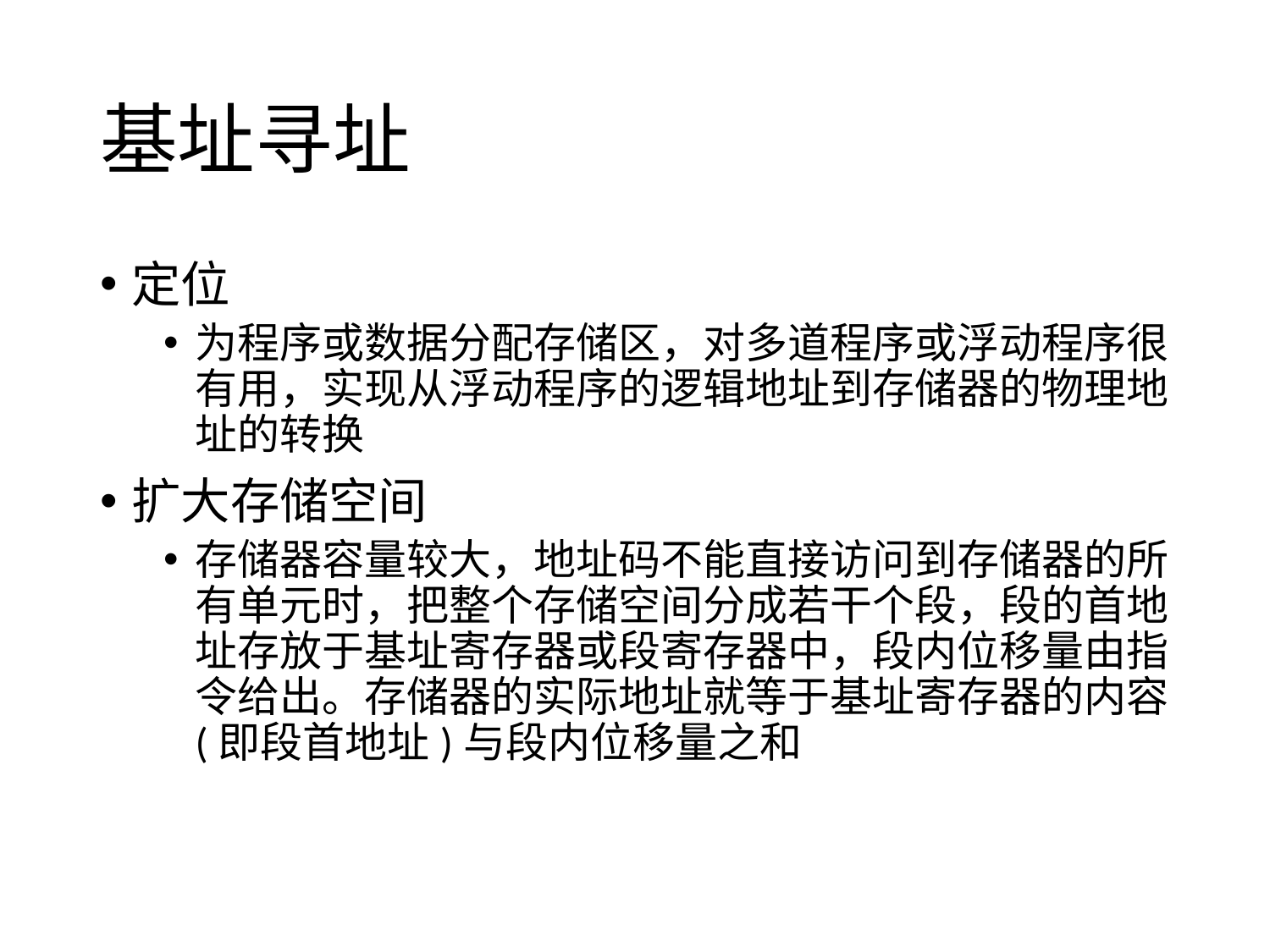

# 基址寻址
定位
为程序或数据分配存储区，对多道程序或浮动程序很有用，实现从浮动程序的逻辑地址到存储器的物理地址的转换
扩大存储空间
存储器容量较大，地址码不能直接访问到存储器的所有单元时，把整个存储空间分成若干个段，段的首地址存放于基址寄存器或段寄存器中，段内位移量由指令给出。存储器的实际地址就等于基址寄存器的内容(即段首地址)与段内位移量之和